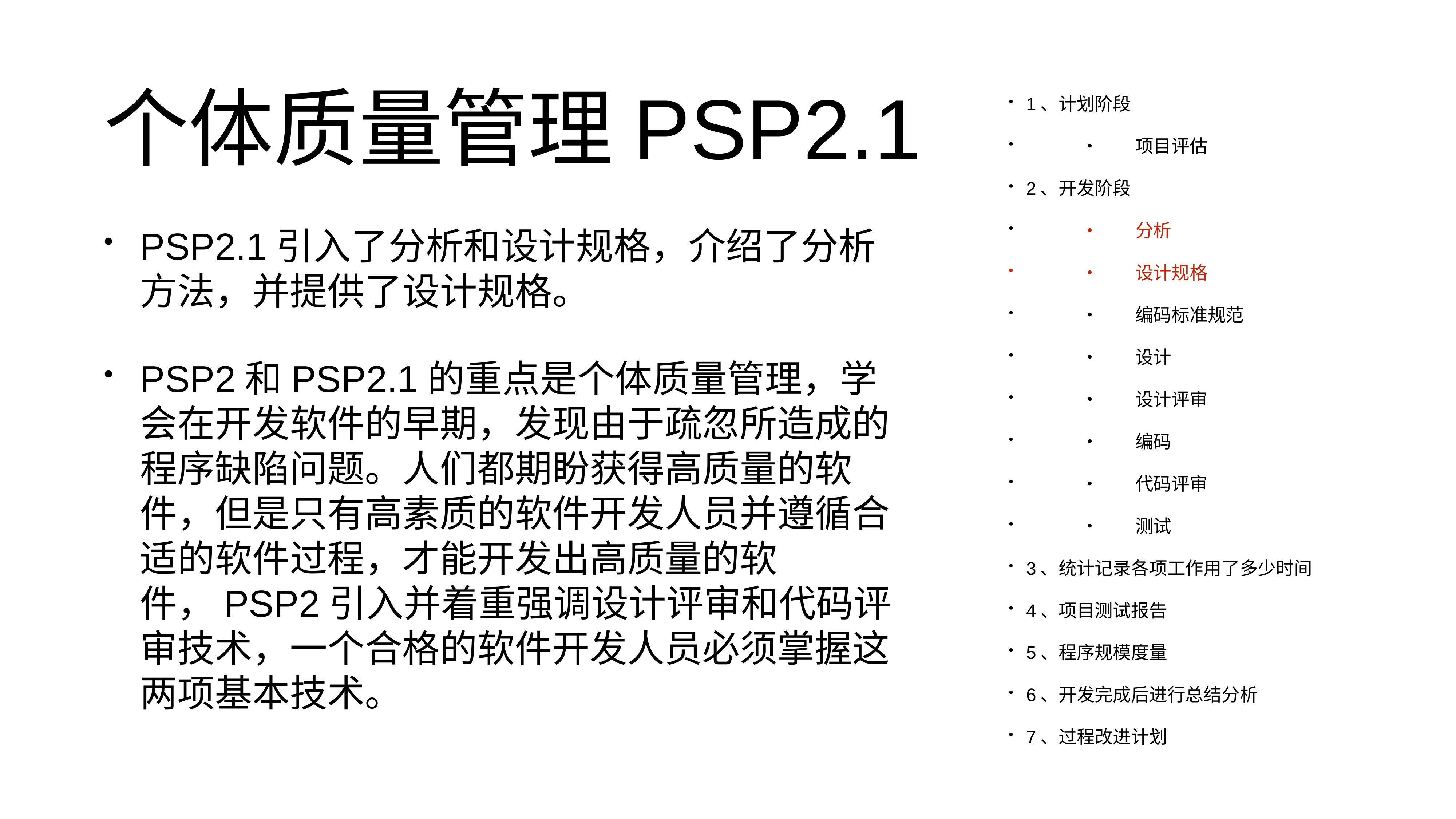

1、计划阶段
	•	项目评估
2、开发阶段
	•	分析
	•	设计规格
	•	编码标准规范
	•	设计
	•	设计评审
	•	编码
	•	代码评审
	•	测试
3、统计记录各项工作用了多少时间
4、项目测试报告
5、程序规模度量
6、开发完成后进行总结分析
7、过程改进计划
# 个体质量管理PSP2.1
PSP2.1引入了分析和设计规格，介绍了分析方法，并提供了设计规格。
PSP2和PSP2.1的重点是个体质量管理，学会在开发软件的早期，发现由于疏忽所造成的程序缺陷问题。人们都期盼获得高质量的软件，但是只有高素质的软件开发人员并遵循合适的软件过程，才能开发出高质量的软件，PSP2引入并着重强调设计评审和代码评审技术，一个合格的软件开发人员必须掌握这两项基本技术。